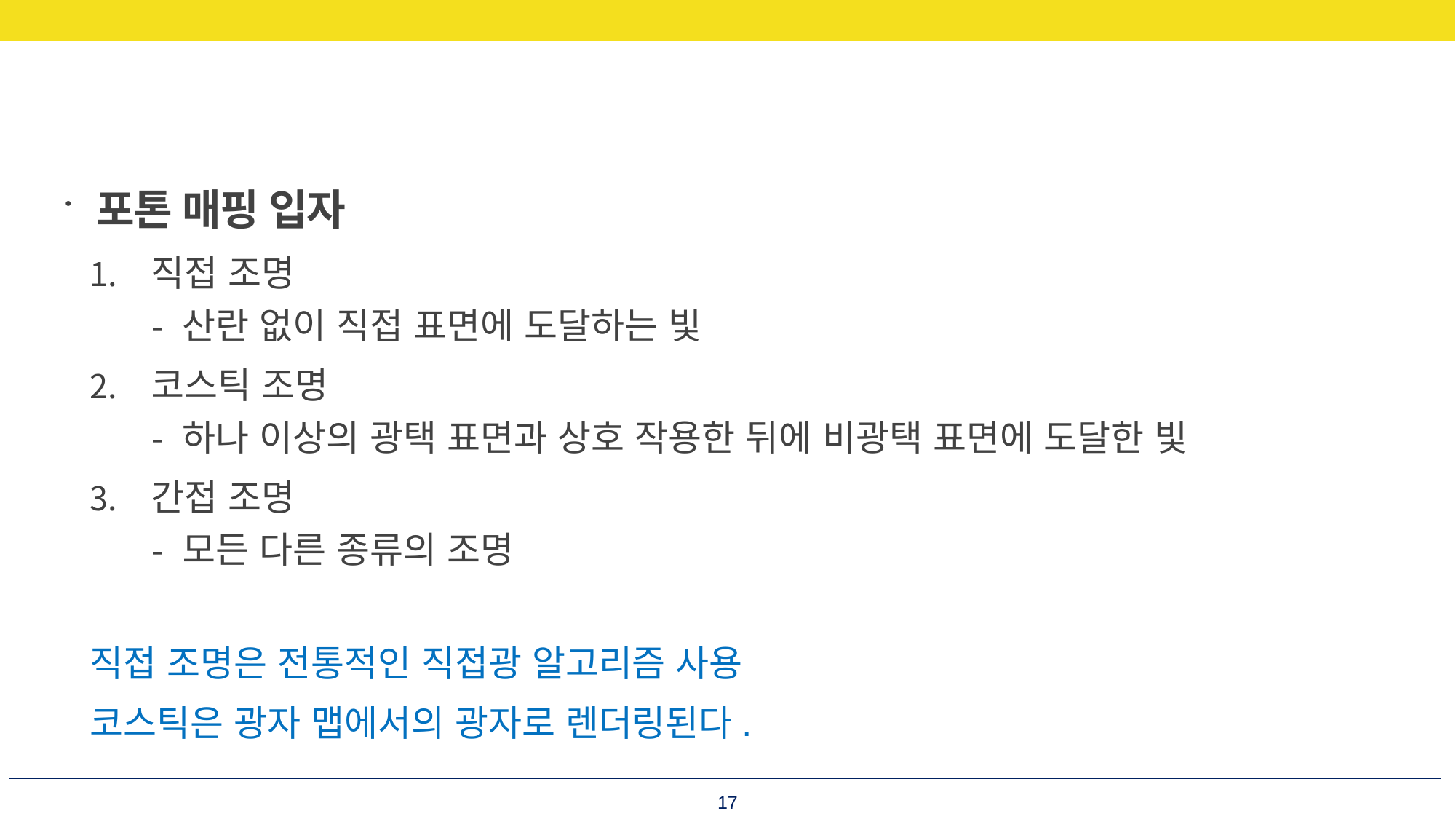

포톤 매핑 입자
직접 조명
- 산란 없이 직접 표면에 도달하는 빛
코스틱 조명
- 하나 이상의 광택 표면과 상호 작용한 뒤에 비광택 표면에 도달한 빛
간접 조명
- 모든 다른 종류의 조명

직접 조명은 전통적인 직접광 알고리즘 사용
코스틱은 광자 맵에서의 광자로 렌더링된다.
17